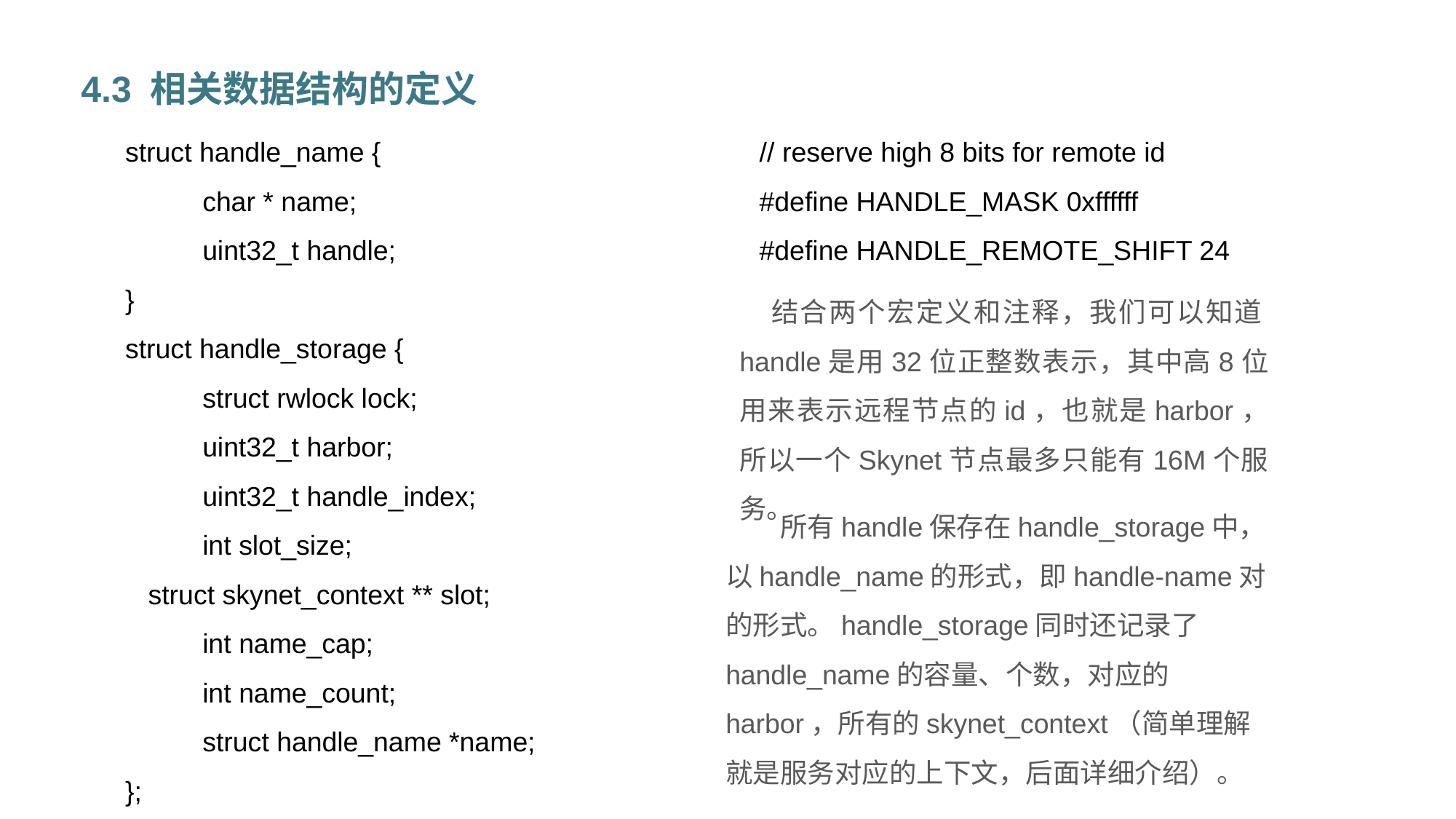

4.3 相关数据结构的定义
struct handle_name {
	char * name;
	uint32_t handle;
}
struct handle_storage {
	struct rwlock lock;
	uint32_t harbor;
	uint32_t handle_index;
	int slot_size;
   struct skynet_context ** slot;
	int name_cap;
	int name_count;
	struct handle_name *name;
};
// reserve high 8 bits for remote id
#define HANDLE_MASK 0xffffff
#define HANDLE_REMOTE_SHIFT 24
结合两个宏定义和注释，我们可以知道handle是用32位正整数表示，其中高8位用来表示远程节点的id，也就是harbor，所以一个Skynet节点最多只能有16M个服务。
所有handle保存在handle_storage中，以handle_name的形式，即handle-name对的形式。handle_storage同时还记录了handle_name的容量、个数，对应的harbor，所有的skynet_context（简单理解就是服务对应的上下文，后面详细介绍）。